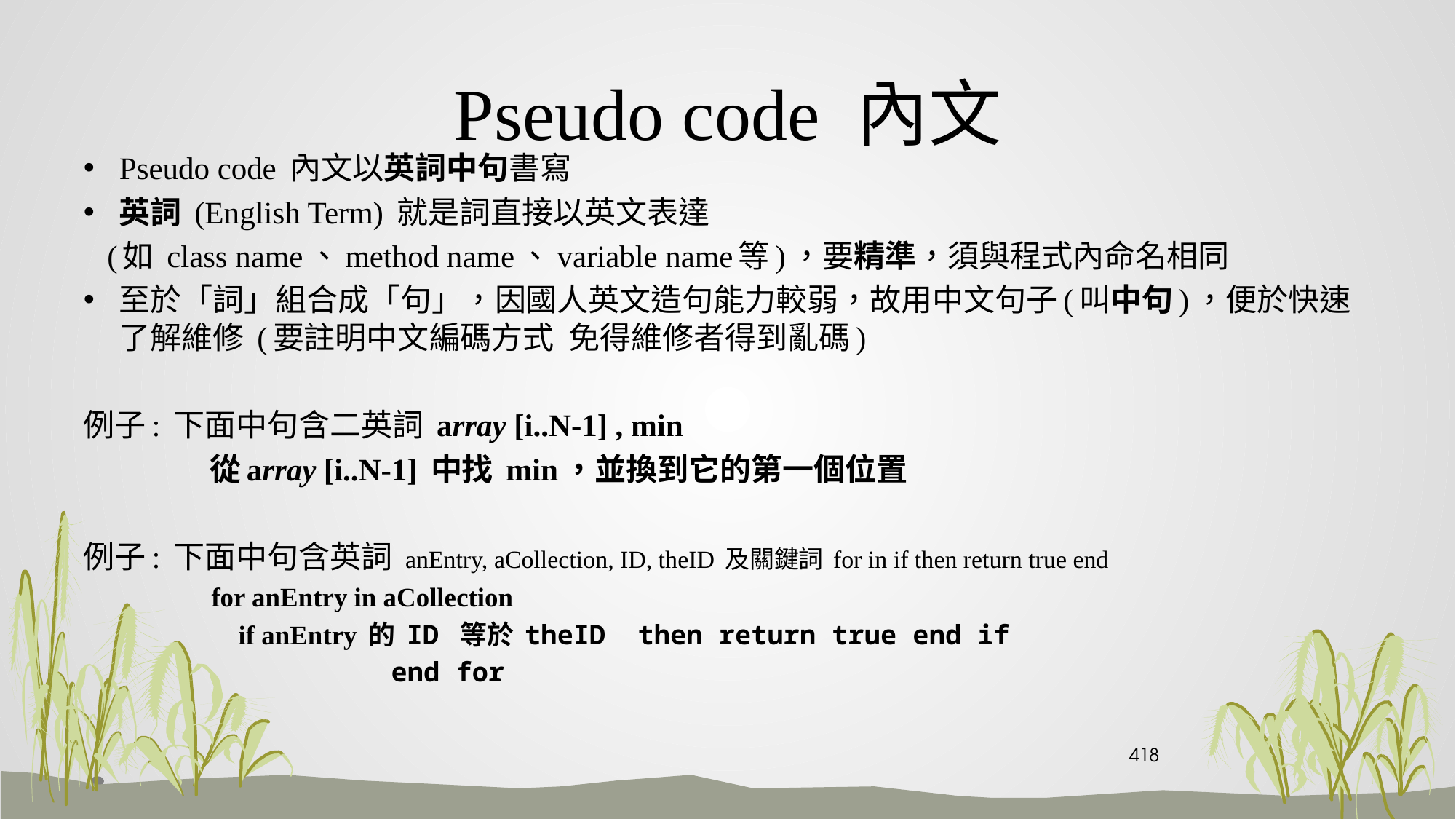

# Pseudo code 內文
Pseudo code 內文以英詞中句書寫
英詞 (English Term) 就是詞直接以英文表達
   (如 class name、method name、variable name等)，要精準，須與程式內命名相同
至於「詞」組合成「句」，因國人英文造句能力較弱，故用中文句子(叫中句)，便於快速了解維修 (要註明中文編碼方式  免得維修者得到亂碼)

例子: 下面中句含二英詞 array [i..N-1] , min
                 從array [i..N-1] 中找 min，並換到它的第一個位置

例子: 下面中句含英詞 anEntry, aCollection, ID, theID 及關鍵詞 for in if then return true end
                   for anEntry in aCollection
                       if anEntry 的 ID 等於 theID  then return true end if
                   end for

418